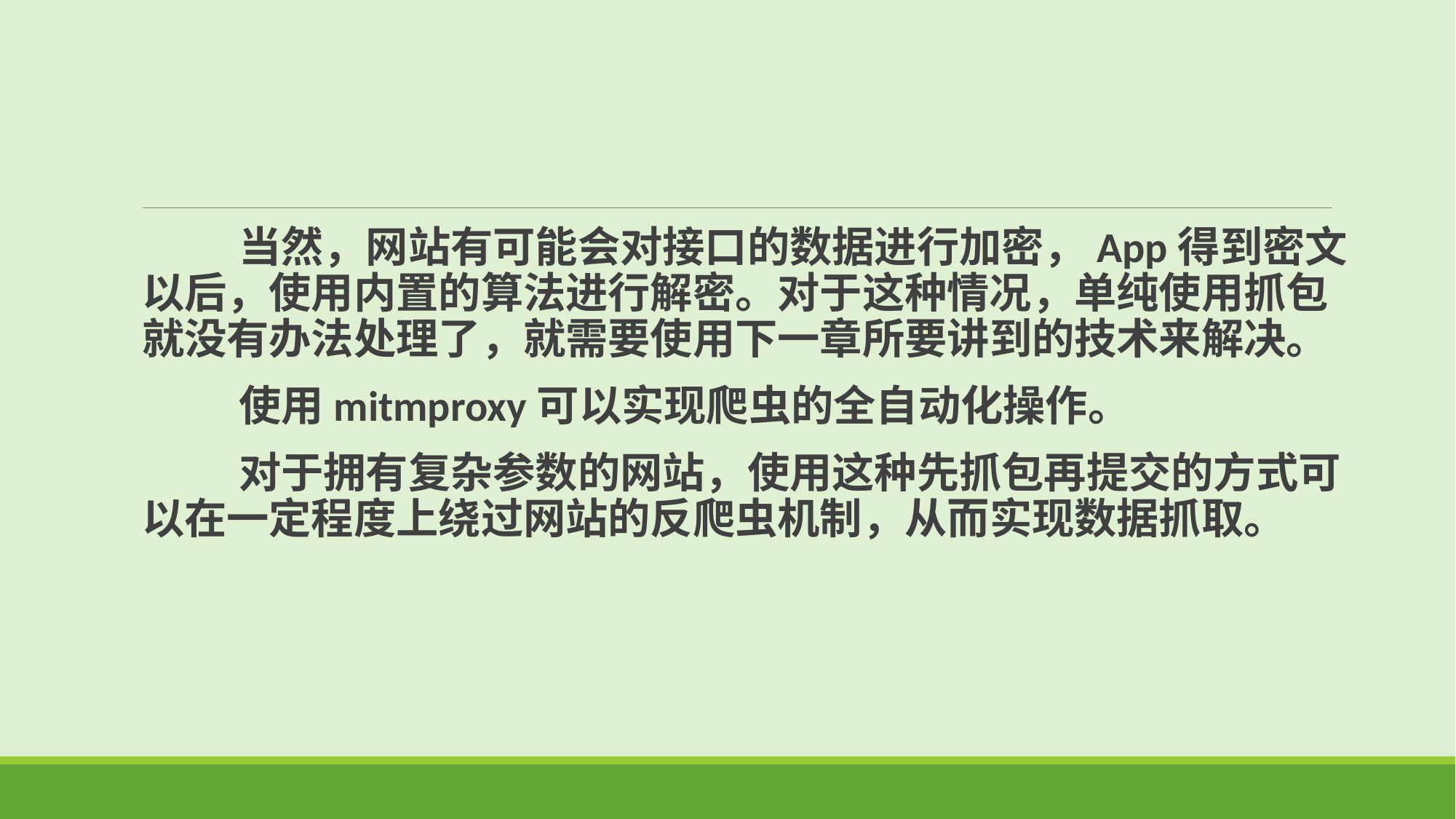

当然，网站有可能会对接口的数据进行加密，App得到密文以后，使用内置的算法进行解密。对于这种情况，单纯使用抓包就没有办法处理了，就需要使用下一章所要讲到的技术来解决。
         使用mitmproxy可以实现爬虫的全自动化操作。
         对于拥有复杂参数的网站，使用这种先抓包再提交的方式可以在一定程度上绕过网站的反爬虫机制，从而实现数据抓取。